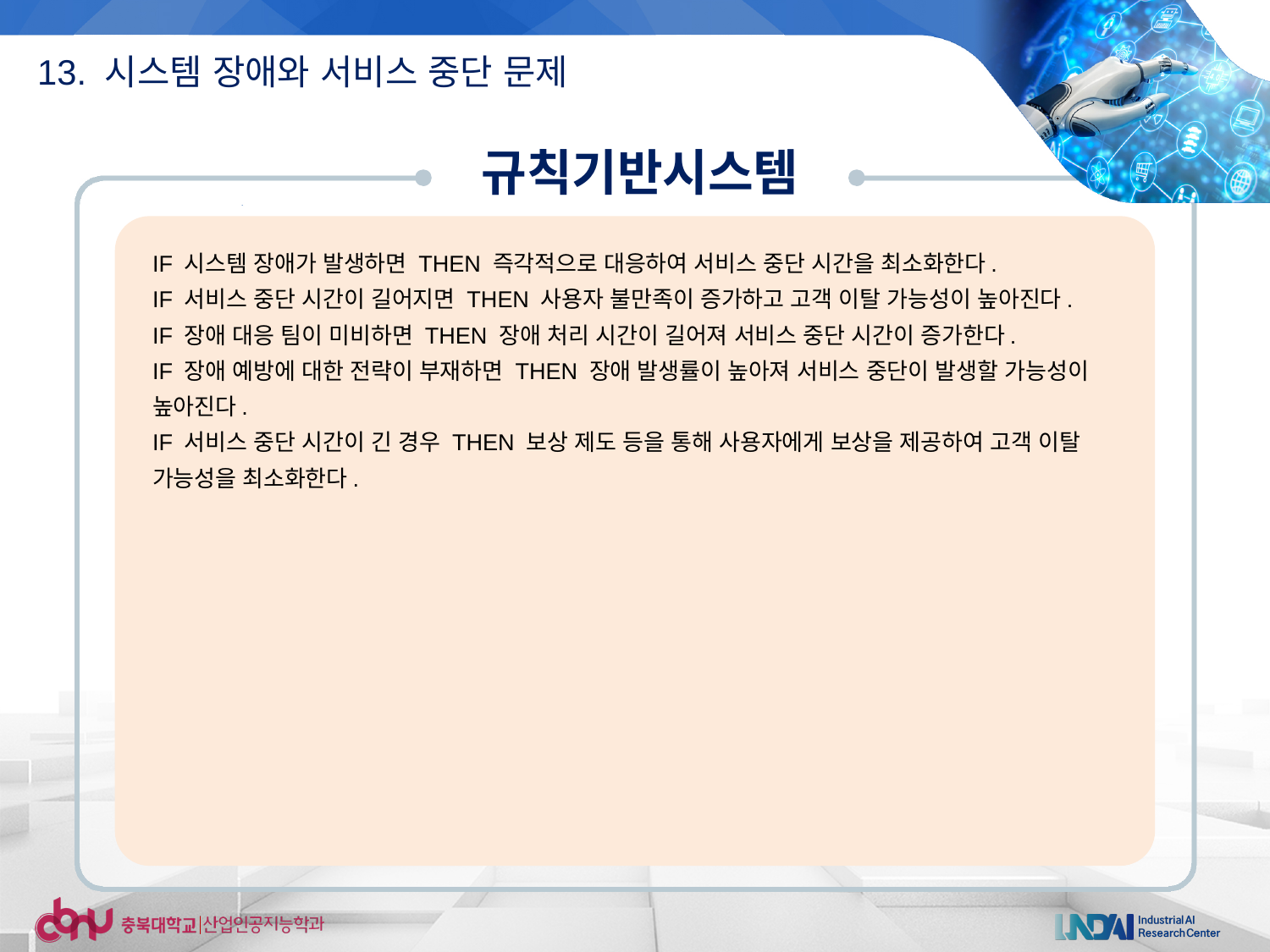

13. 시스템 장애와 서비스 중단 문제
규칙기반시스템

IF 시스템 장애가 발생하면 THEN 즉각적으로 대응하여 서비스 중단 시간을 최소화한다.
IF 서비스 중단 시간이 길어지면 THEN 사용자 불만족이 증가하고 고객 이탈 가능성이 높아진다.
IF 장애 대응 팀이 미비하면 THEN 장애 처리 시간이 길어져 서비스 중단 시간이 증가한다.
IF 장애 예방에 대한 전략이 부재하면 THEN 장애 발생률이 높아져 서비스 중단이 발생할 가능성이 높아진다.
IF 서비스 중단 시간이 긴 경우 THEN 보상 제도 등을 통해 사용자에게 보상을 제공하여 고객 이탈 가능성을 최소화한다.